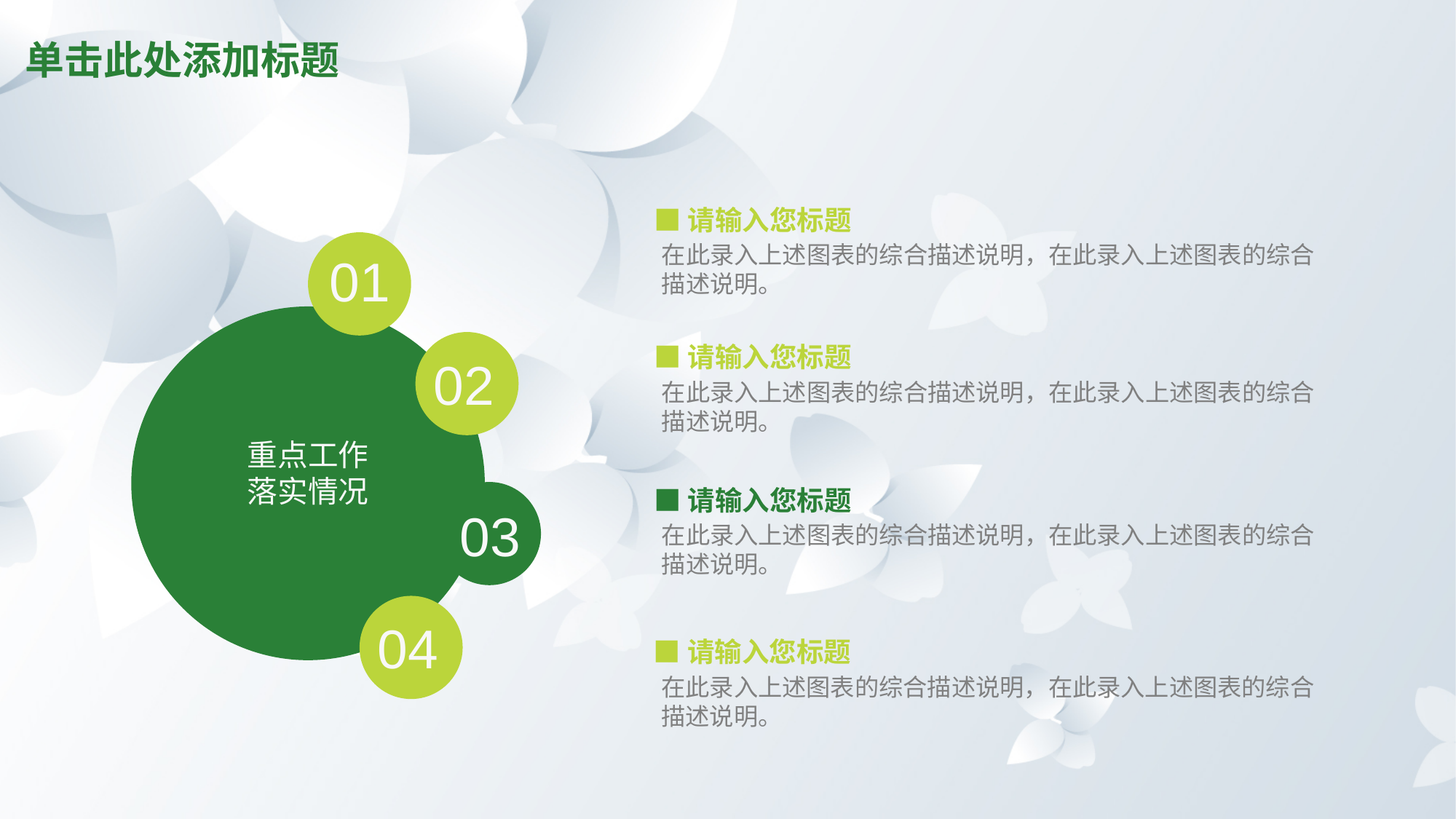

# 单击此处添加标题
■请输入您标题

01
在此录入上述图表的综合描述说明，在此录入上述图表的综合描述说明。

02
■请输入您标题
在此录入上述图表的综合描述说明，在此录入上述图表的综合描述说明。
重点工作落实情况
■请输入您标题

03
在此录入上述图表的综合描述说明，在此录入上述图表的综合描述说明。

04
■请输入您标题
在此录入上述图表的综合描述说明，在此录入上述图表的综合描述说明。